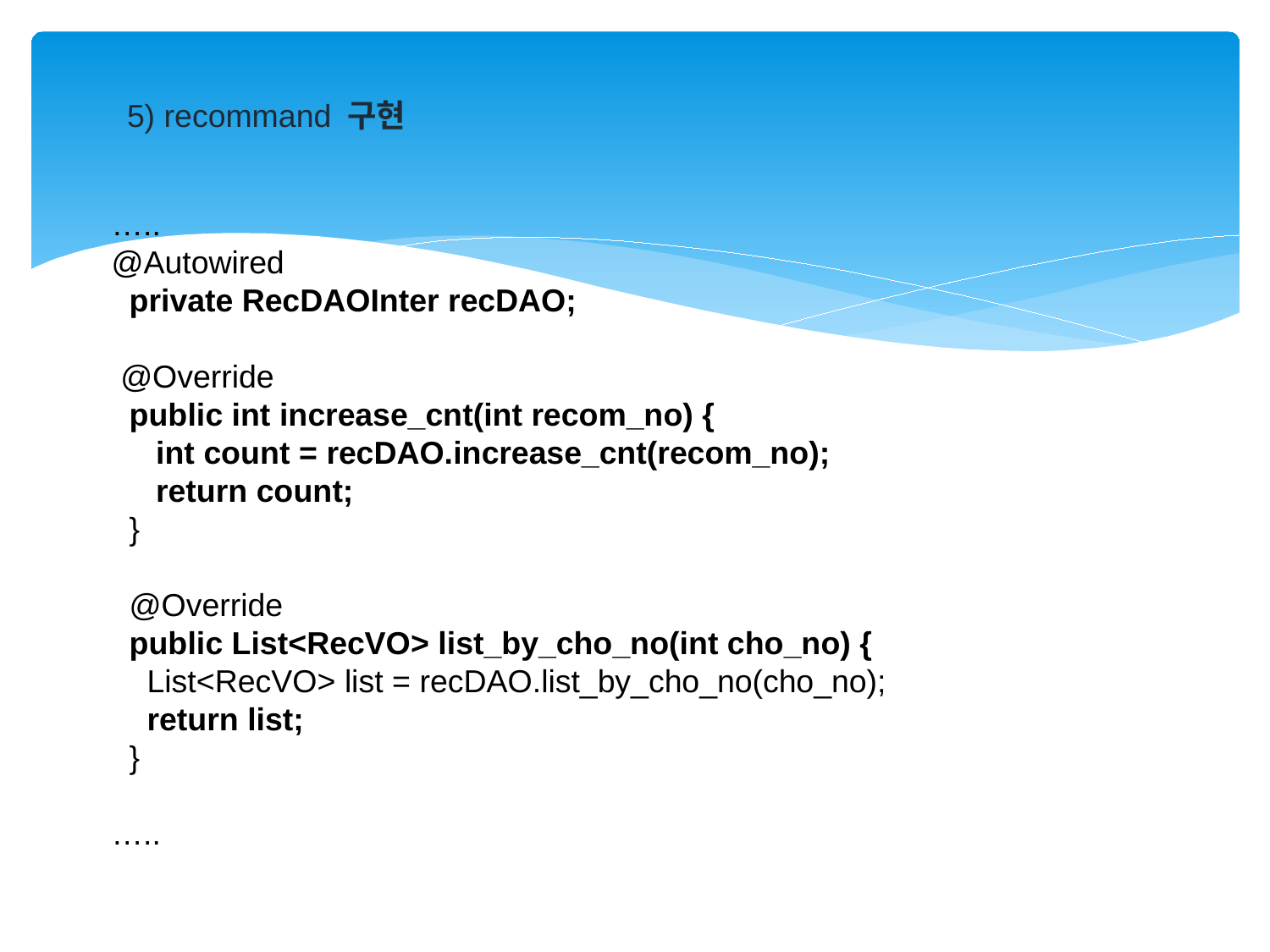

5) recommand 구현
…..
@Autowired
  private RecDAOInter recDAO;

 @Override
  public int increase_cnt(int recom_no) {
     int count = recDAO.increase_cnt(recom_no);
     return count;
  }

  @Override
  public List<RecVO> list_by_cho_no(int cho_no) {
    List<RecVO> list = recDAO.list_by_cho_no(cho_no);
    return list;
  }

…..